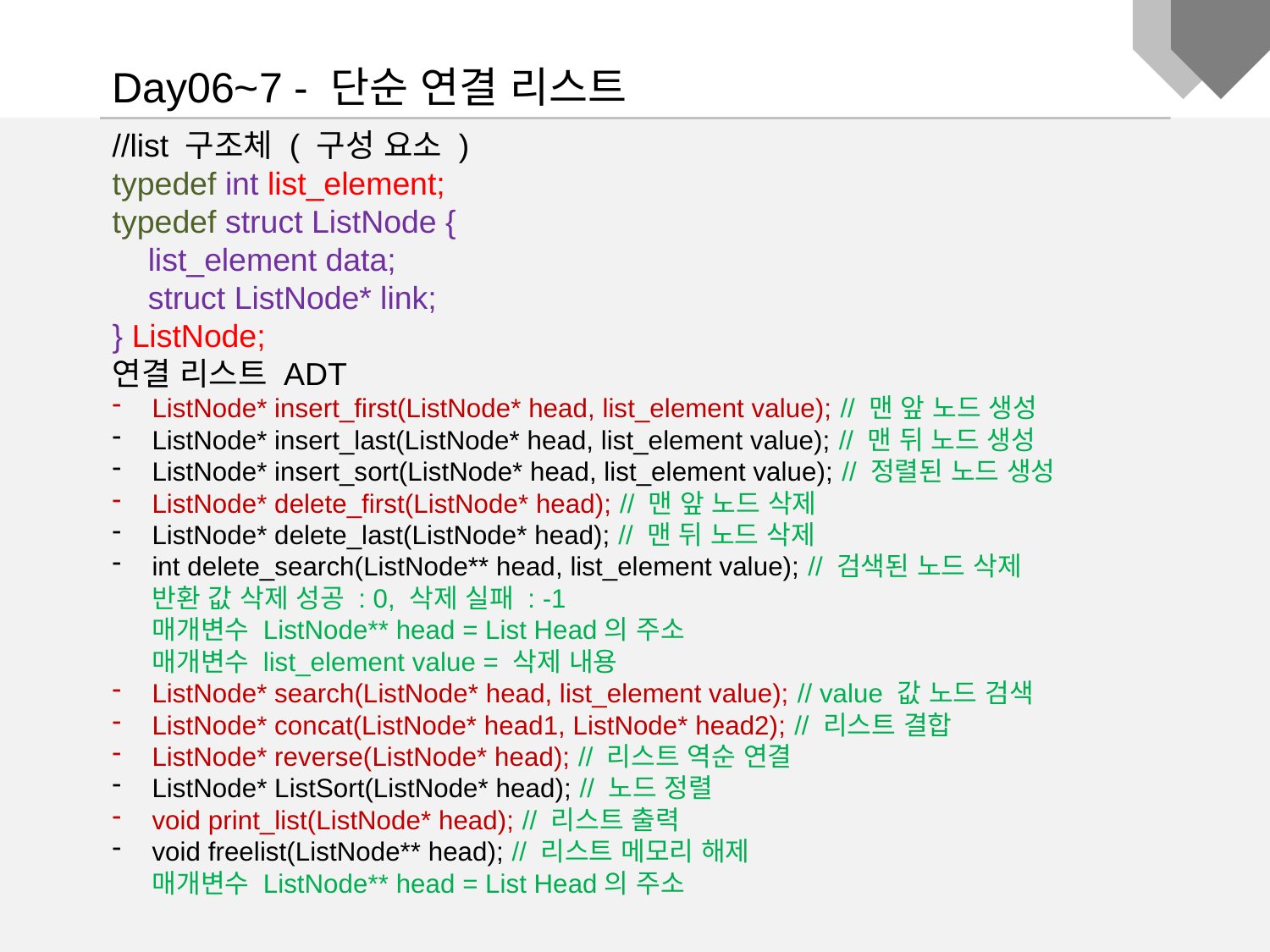

Day06~7 - 단순 연결 리스트
//list 구조체 ( 구성 요소 )
typedef int list_element;
typedef struct ListNode {
    list_element data;
    struct ListNode* link;
} ListNode;
연결 리스트 ADT
ListNode* insert_first(ListNode* head, list_element value); // 맨 앞 노드 생성
ListNode* insert_last(ListNode* head, list_element value); // 맨 뒤 노드 생성
ListNode* insert_sort(ListNode* head, list_element value); // 정렬된 노드 생성
ListNode* delete_first(ListNode* head); // 맨 앞 노드 삭제
ListNode* delete_last(ListNode* head); // 맨 뒤 노드 삭제
int delete_search(ListNode** head, list_element value); // 검색된 노드 삭제
반환 값 삭제 성공 : 0, 삭제 실패 : -1
매개변수 ListNode** head = List Head의 주소
매개변수 list_element value = 삭제 내용
ListNode* search(ListNode* head, list_element value); // value 값 노드 검색
ListNode* concat(ListNode* head1, ListNode* head2); // 리스트 결합
ListNode* reverse(ListNode* head); // 리스트 역순 연결
ListNode* ListSort(ListNode* head); // 노드 정렬
void print_list(ListNode* head); // 리스트 출력
void freelist(ListNode** head); // 리스트 메모리 해제
매개변수 ListNode** head = List Head의 주소